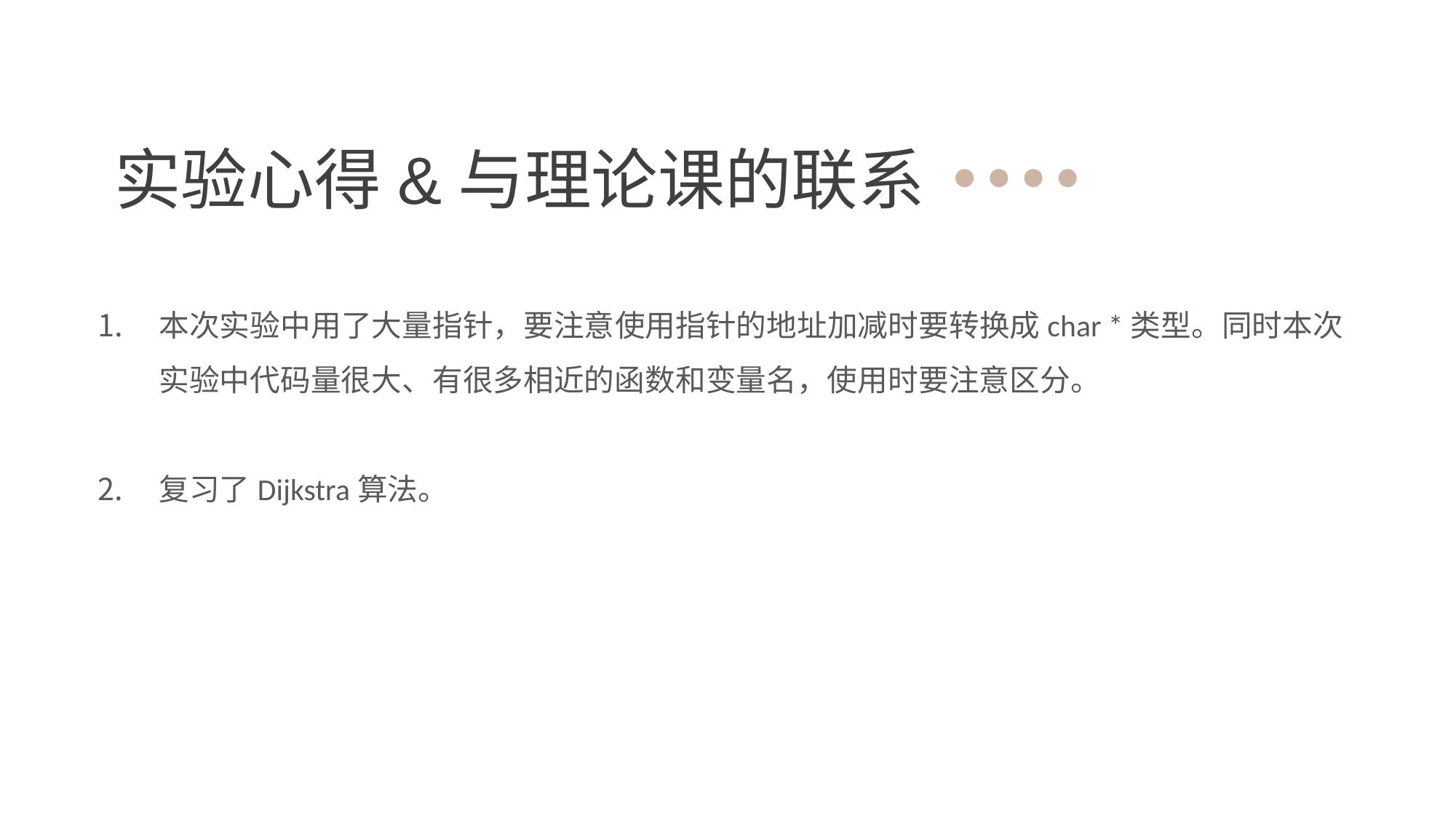

实验心得&与理论课的联系

本次实验中用了大量指针，要注意使用指针的地址加减时要转换成char *类型。同时本次实验中代码量很大、有很多相近的函数和变量名，使用时要注意区分。

复习了Dijkstra算法。